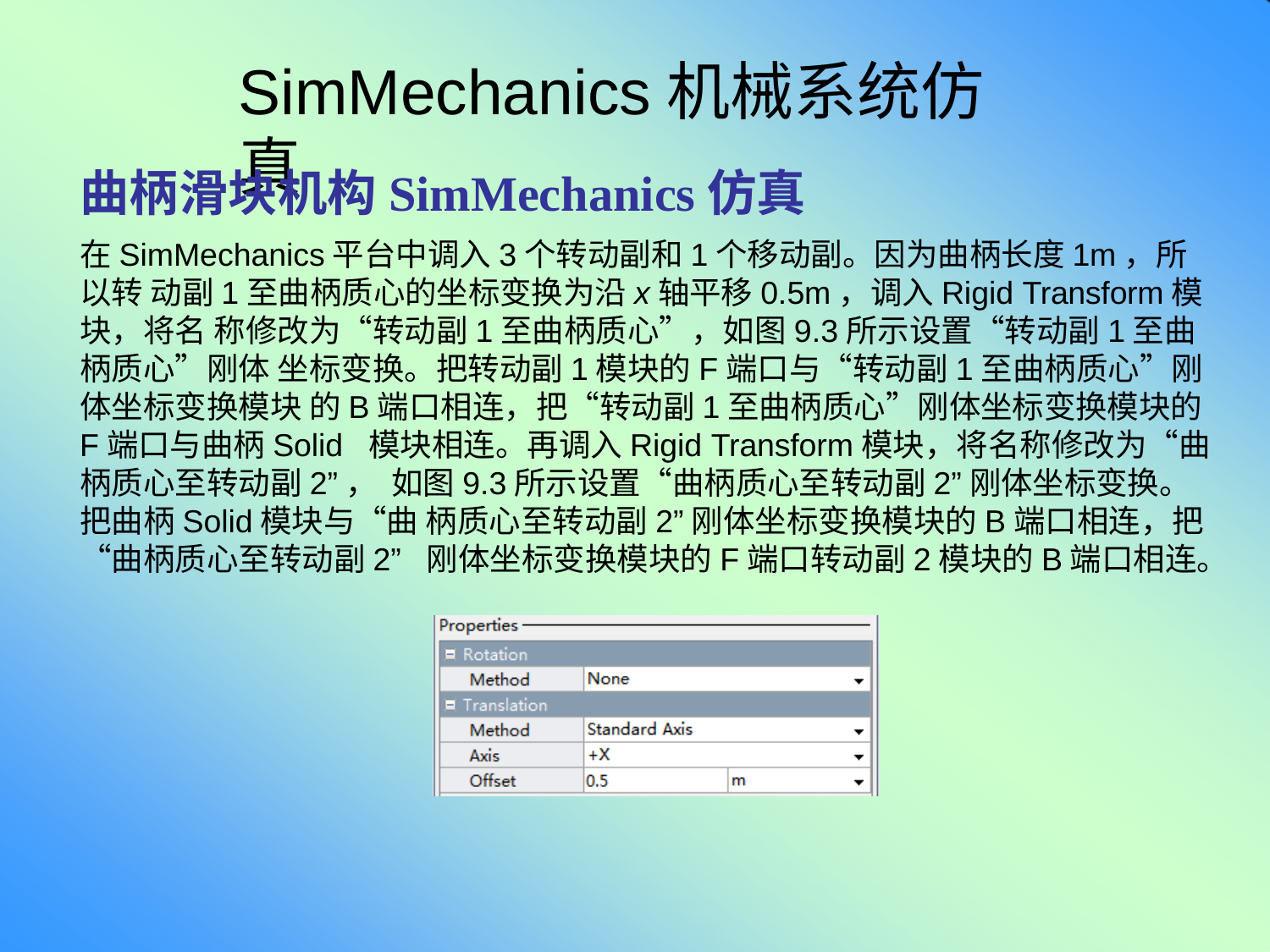

# SimMechanics机械系统仿真
曲柄滑块机构SimMechanics仿真
在SimMechanics平台中调入3个转动副和1个移动副。因为曲柄长度1m，所以转 动副1至曲柄质心的坐标变换为沿x轴平移0.5m，调入Rigid Transform模块，将名 称修改为“转动副1至曲柄质心”，如图9.3所示设置“转动副1至曲柄质心”刚体 坐标变换。把转动副1模块的F端口与“转动副1至曲柄质心”刚体坐标变换模块 的B端口相连，把“转动副1至曲柄质心”刚体坐标变换模块的F端口与曲柄Solid  模块相连。再调入Rigid Transform模块，将名称修改为“曲柄质心至转动副2”，  如图9.3所示设置“曲柄质心至转动副2”刚体坐标变换。把曲柄Solid模块与“曲 柄质心至转动副2”刚体坐标变换模块的B端口相连，把“曲柄质心至转动副2”  刚体坐标变换模块的F端口转动副2模块的B端口相连。